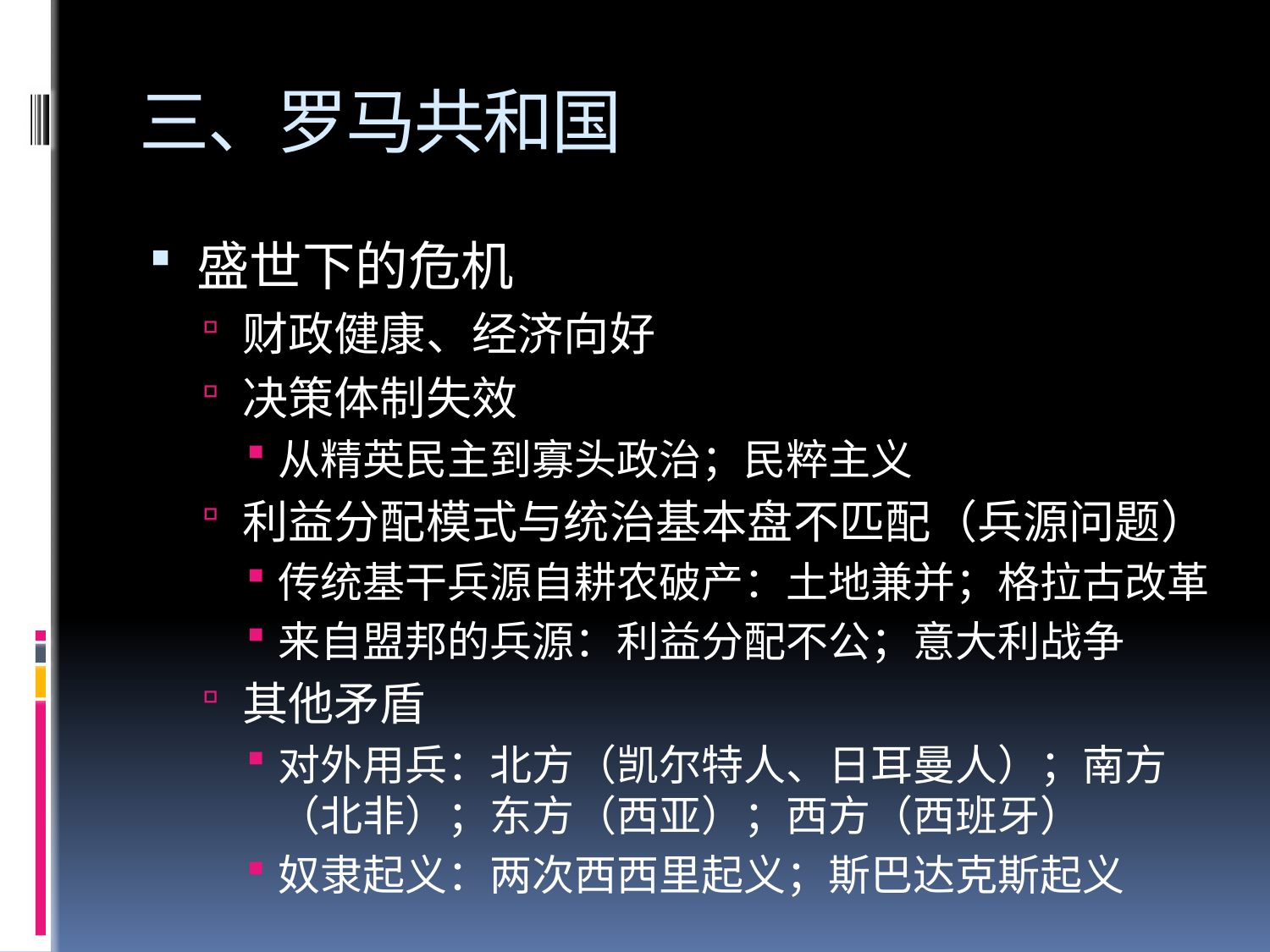

# 三、罗马共和国
盛世下的危机
财政健康、经济向好
决策体制失效
从精英民主到寡头政治；民粹主义
利益分配模式与统治基本盘不匹配（兵源问题）
传统基干兵源自耕农破产：土地兼并；格拉古改革
来自盟邦的兵源：利益分配不公；意大利战争
其他矛盾
对外用兵：北方（凯尔特人、日耳曼人）；南方（北非）；东方（西亚）；西方（西班牙）
奴隶起义：两次西西里起义；斯巴达克斯起义